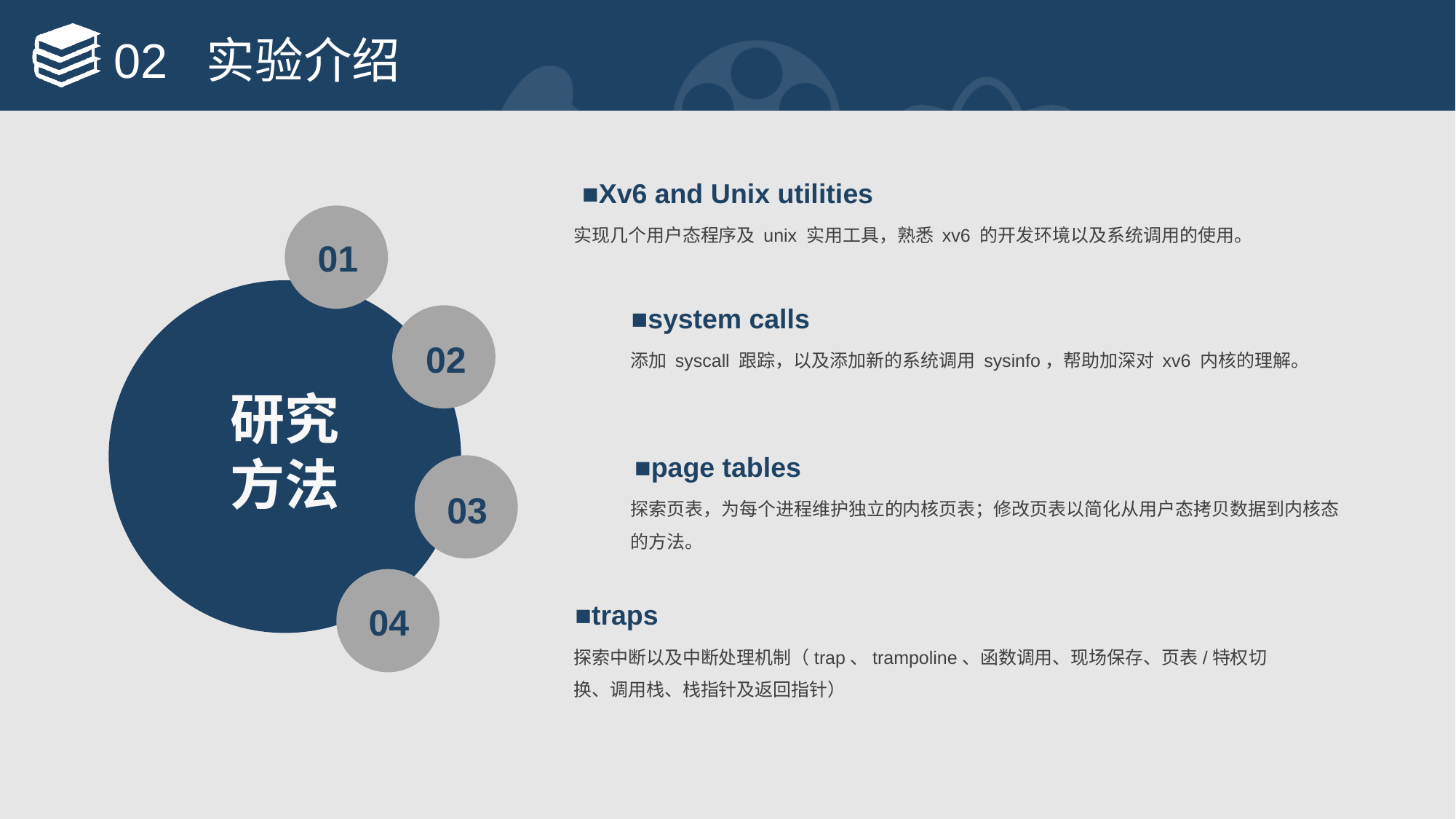

# 02  实验介绍
■Xv6 and Unix utilities

01
实现几个用户态程序及 unix 实用工具，熟悉 xv6 的开发环境以及系统调用的使用。

■system calls

02
添加 syscall 跟踪，以及添加新的系统调用 sysinfo，帮助加深对 xv6 内核的理解。
研究方法
■page tables

03
探索页表，为每个进程维护独立的内核页表；修改页表以简化从用户态拷贝数据到内核态的方法。

04
■traps
探索中断以及中断处理机制（trap、trampoline、函数调用、现场保存、页表/特权切换、调用栈、栈指针及返回指针）